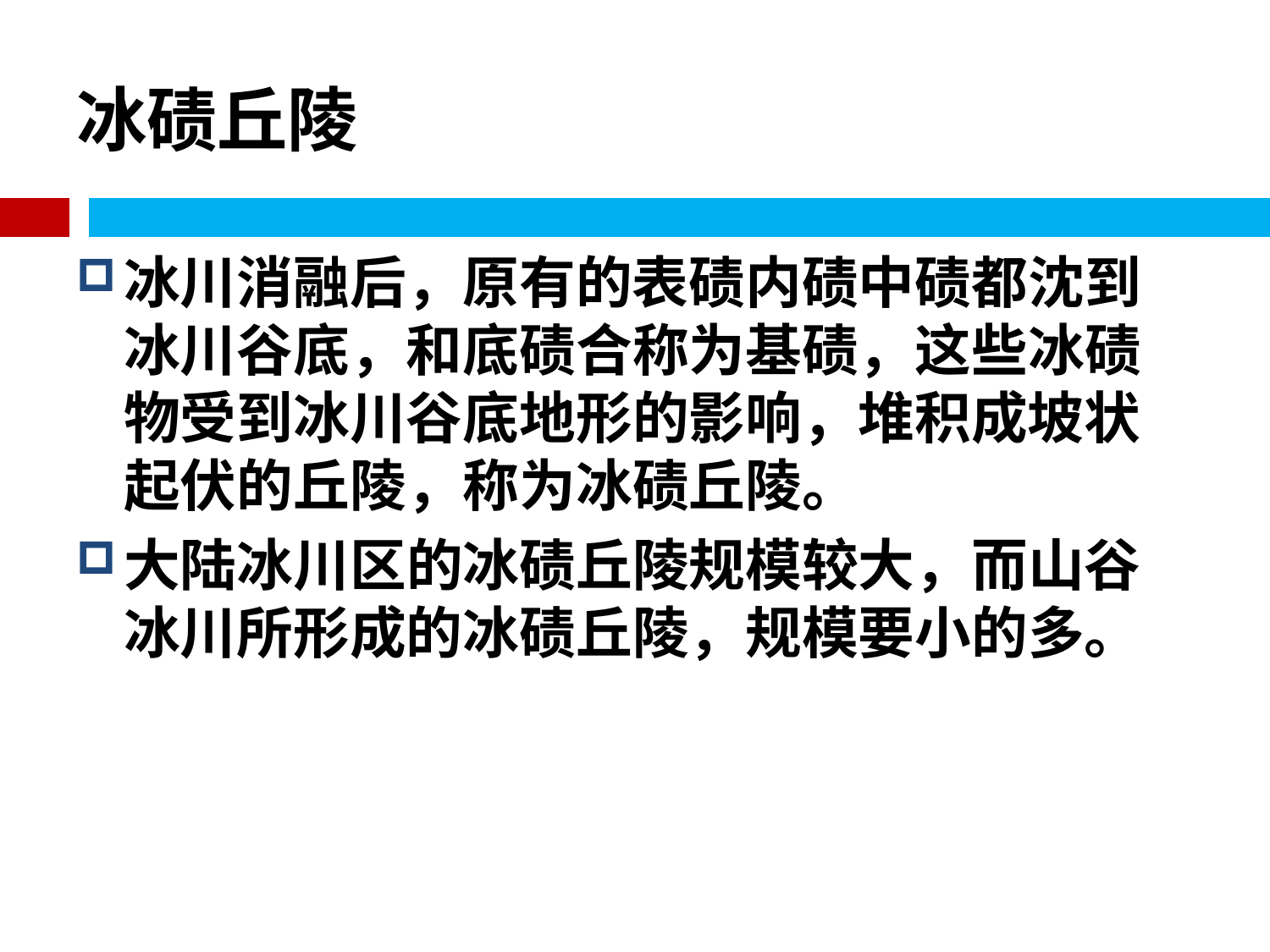

# 冰碛丘陵
冰川消融后，原有的表碛内碛中碛都沈到冰川谷底，和底碛合称为基碛，这些冰碛物受到冰川谷底地形的影响，堆积成坡状起伏的丘陵，称为冰碛丘陵。
大陆冰川区的冰碛丘陵规模较大，而山谷冰川所形成的冰碛丘陵，规模要小的多。